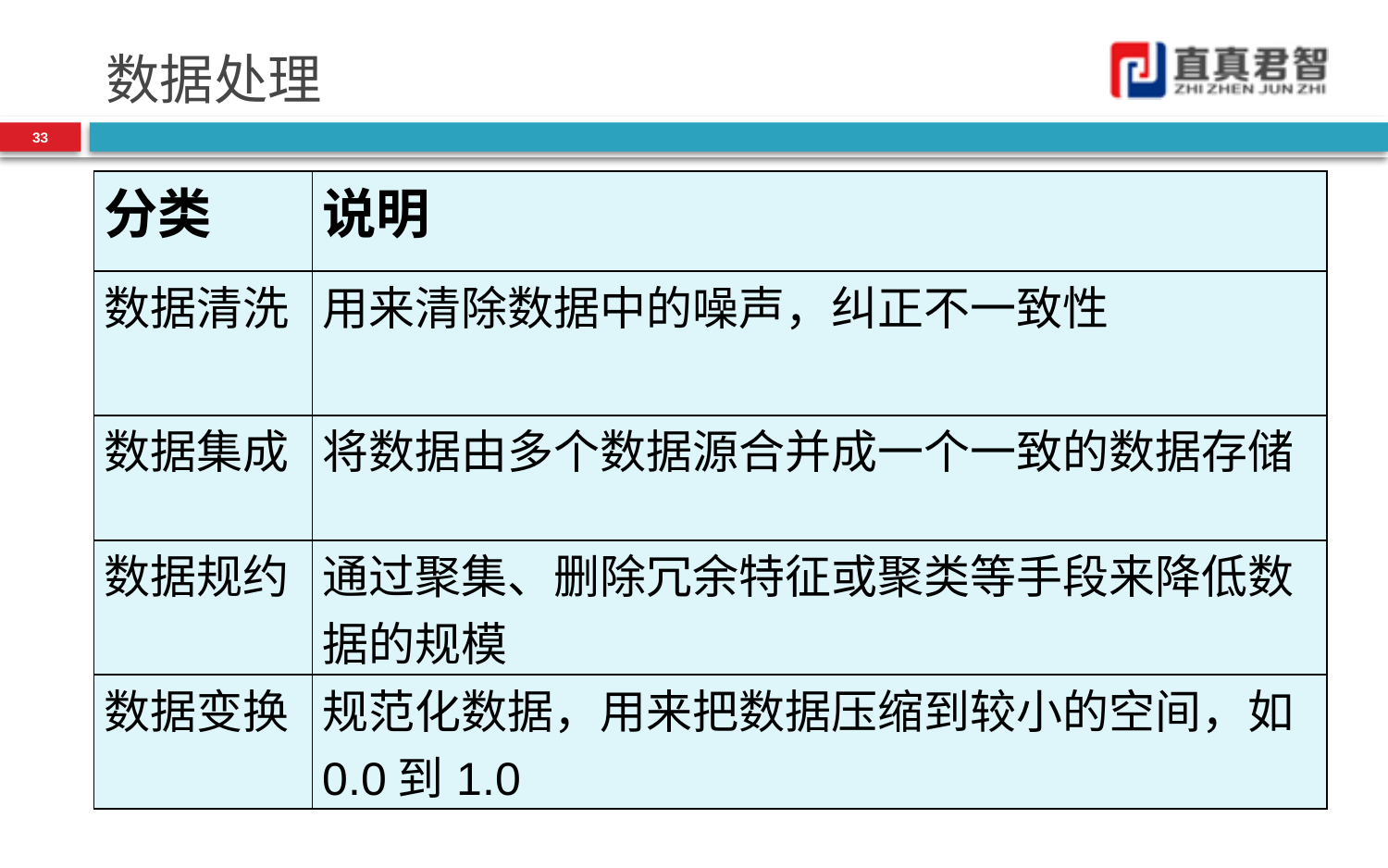

# 数据处理
33

| 分类 | 说明 |
| --- | --- |
| 数据清洗 | 用来清除数据中的噪声，纠正不一致性 |
| 数据集成 | 将数据由多个数据源合并成一个一致的数据存储 |
| 数据规约 | 通过聚集、删除冗余特征或聚类等手段来降低数据的规模 |
| 数据变换 | 规范化数据，用来把数据压缩到较小的空间，如0.0到1.0 |